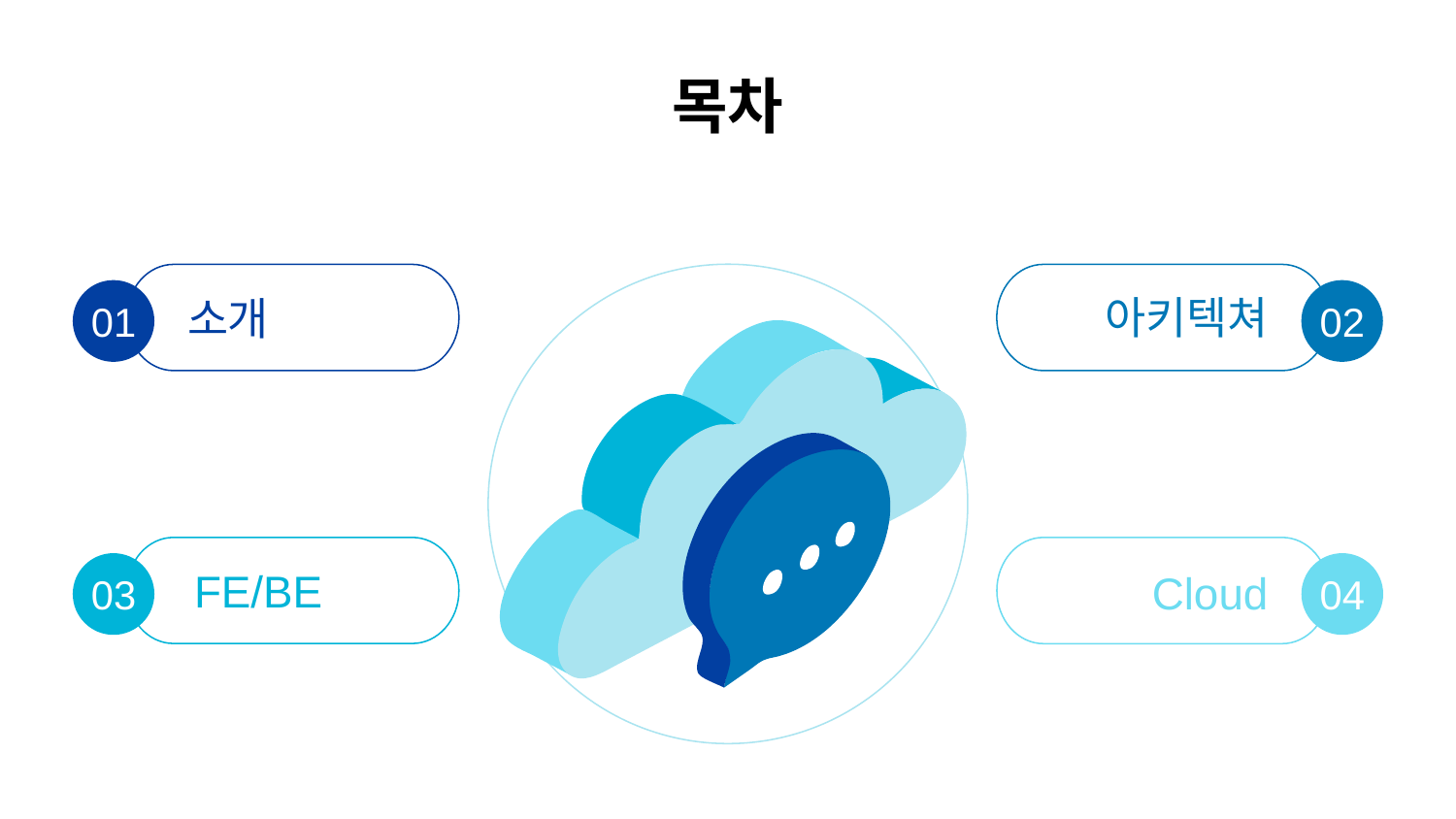

# 목차

아키텍쳐
소개
02
01

FE/BE
Cloud
04
03